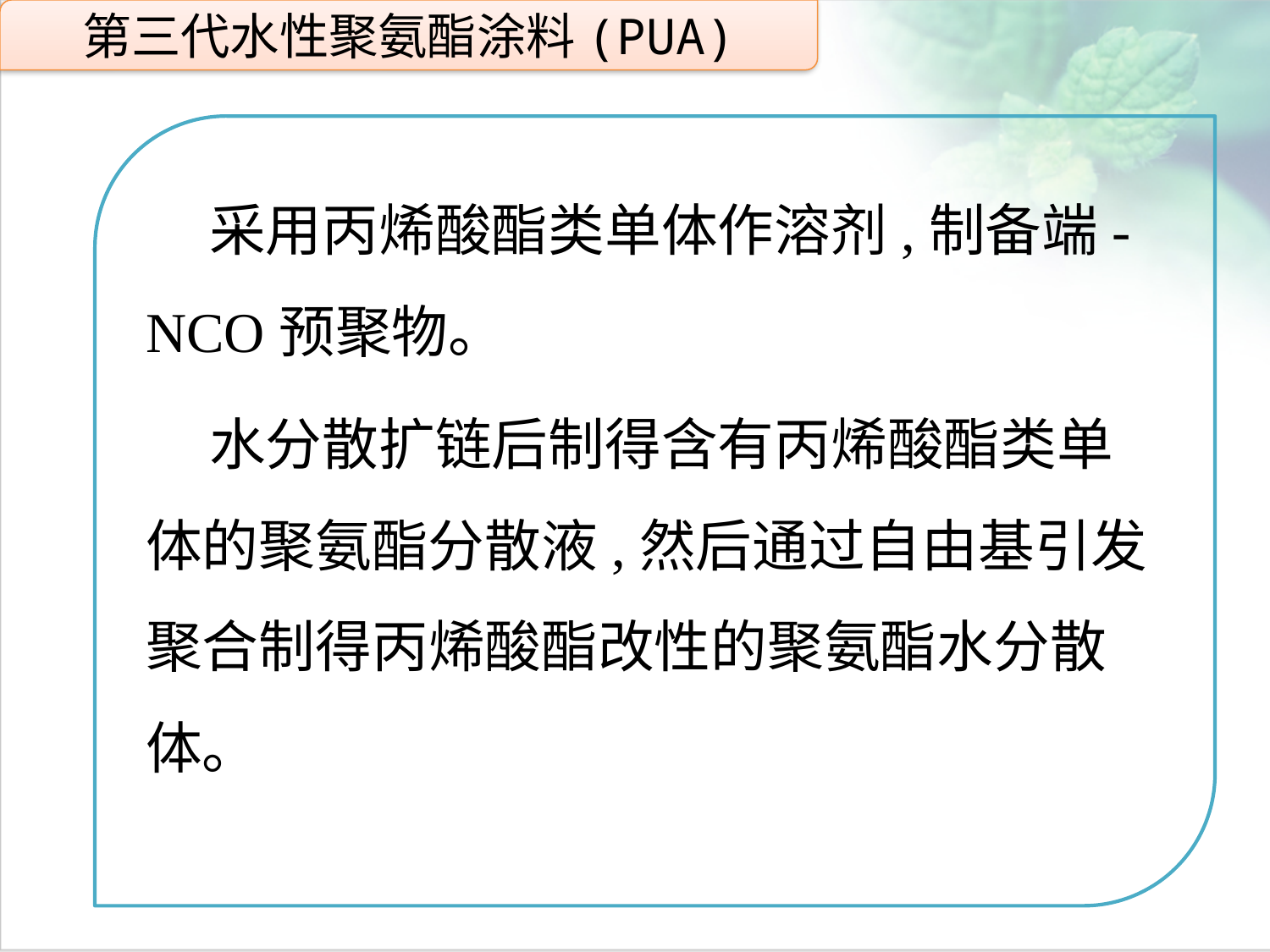

第三代水性聚氨酯涂料(PUA)
采用丙烯酸酯类单体作溶剂,制备端-NCO预聚物。
水分散扩链后制得含有丙烯酸酯类单体的聚氨酯分散液,然后通过自由基引发聚合制得丙烯酸酯改性的聚氨酯水分散体。
点击添加文本
点击添加文本
点击添加文本
点击添加文本